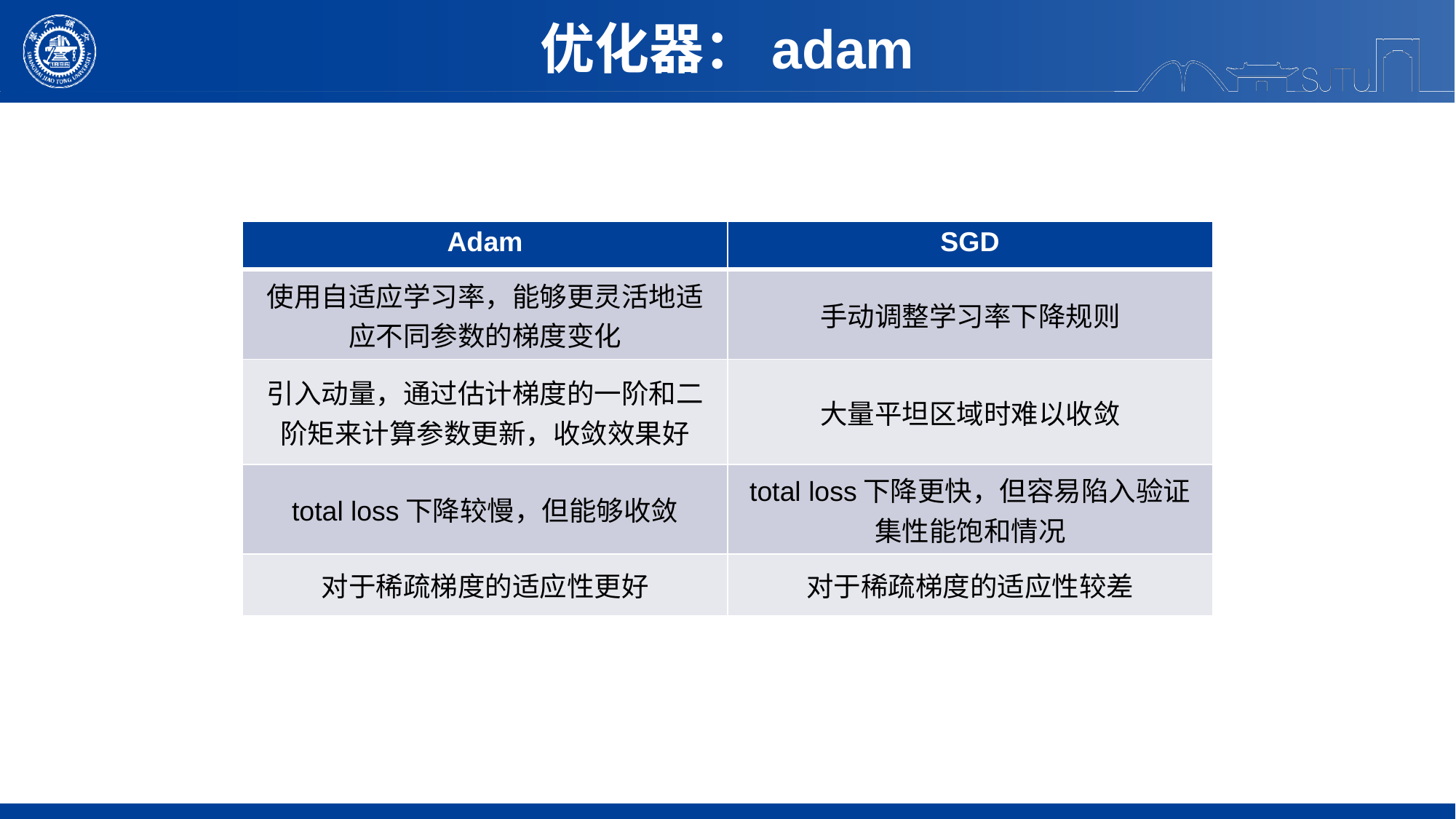

优化器：adam
| Adam | SGD |
| --- | --- |
| 使用自适应学习率，能够更灵活地适应不同参数的梯度变化 | 手动调整学习率下降规则 |
| 引入动量，通过估计梯度的一阶和二阶矩来计算参数更新，收敛效果好 | 大量平坦区域时难以收敛 |
| total loss下降较慢，但能够收敛 | total loss下降更快，但容易陷入验证集性能饱和情况 |
| 对于稀疏梯度的适应性更好 | 对于稀疏梯度的适应性较差 |